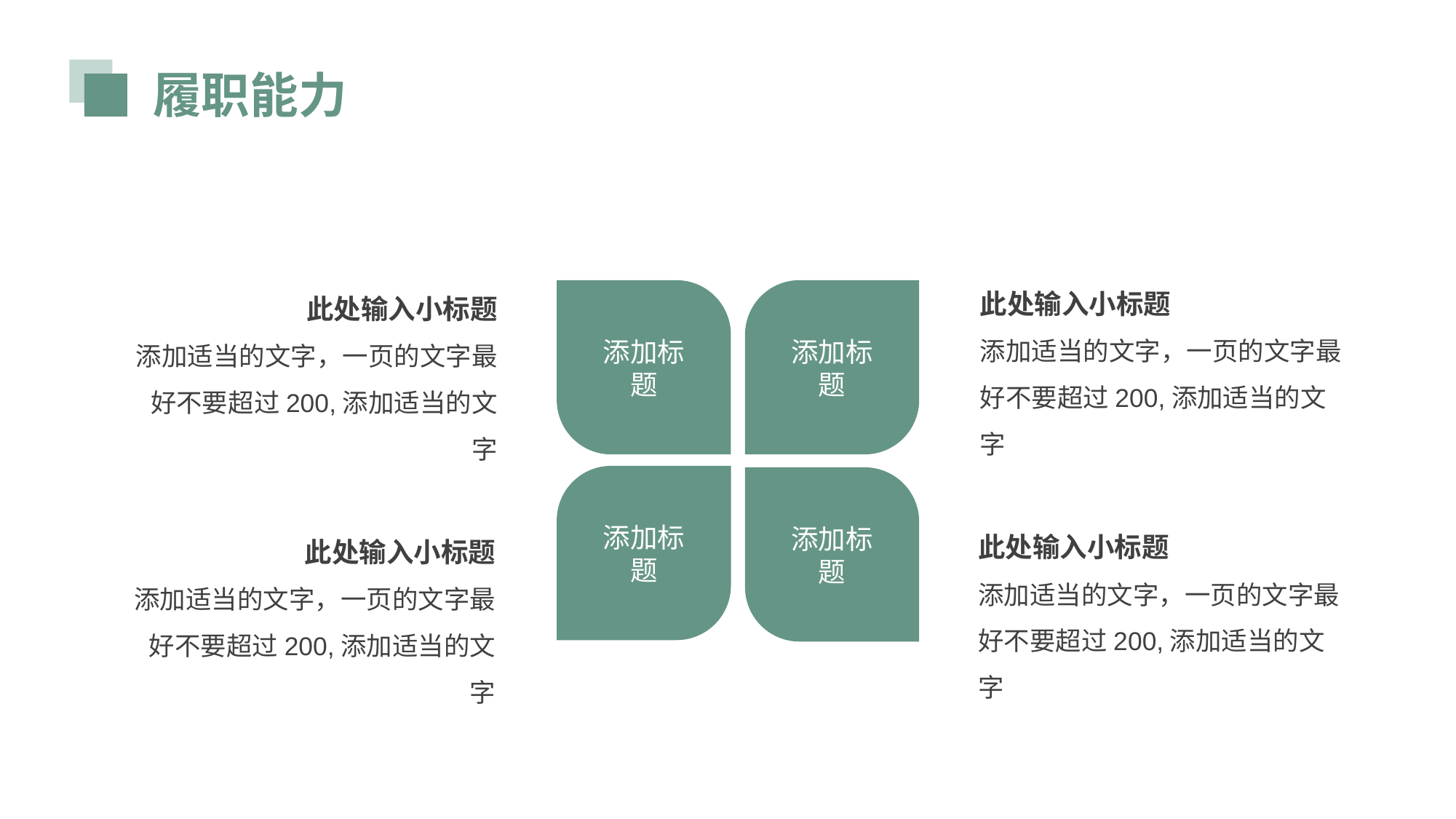

履职能力

此处输入小标题
添加适当的文字，一页的文字最好不要超过200,添加适当的文字
此处输入小标题
添加适当的文字，一页的文字最好不要超过200,添加适当的文字
添加标
题
添加标
题
添加标
题
添加标
题
此处输入小标题
添加适当的文字，一页的文字最好不要超过200,添加适当的文字
此处输入小标题
添加适当的文字，一页的文字最好不要超过200,添加适当的文字